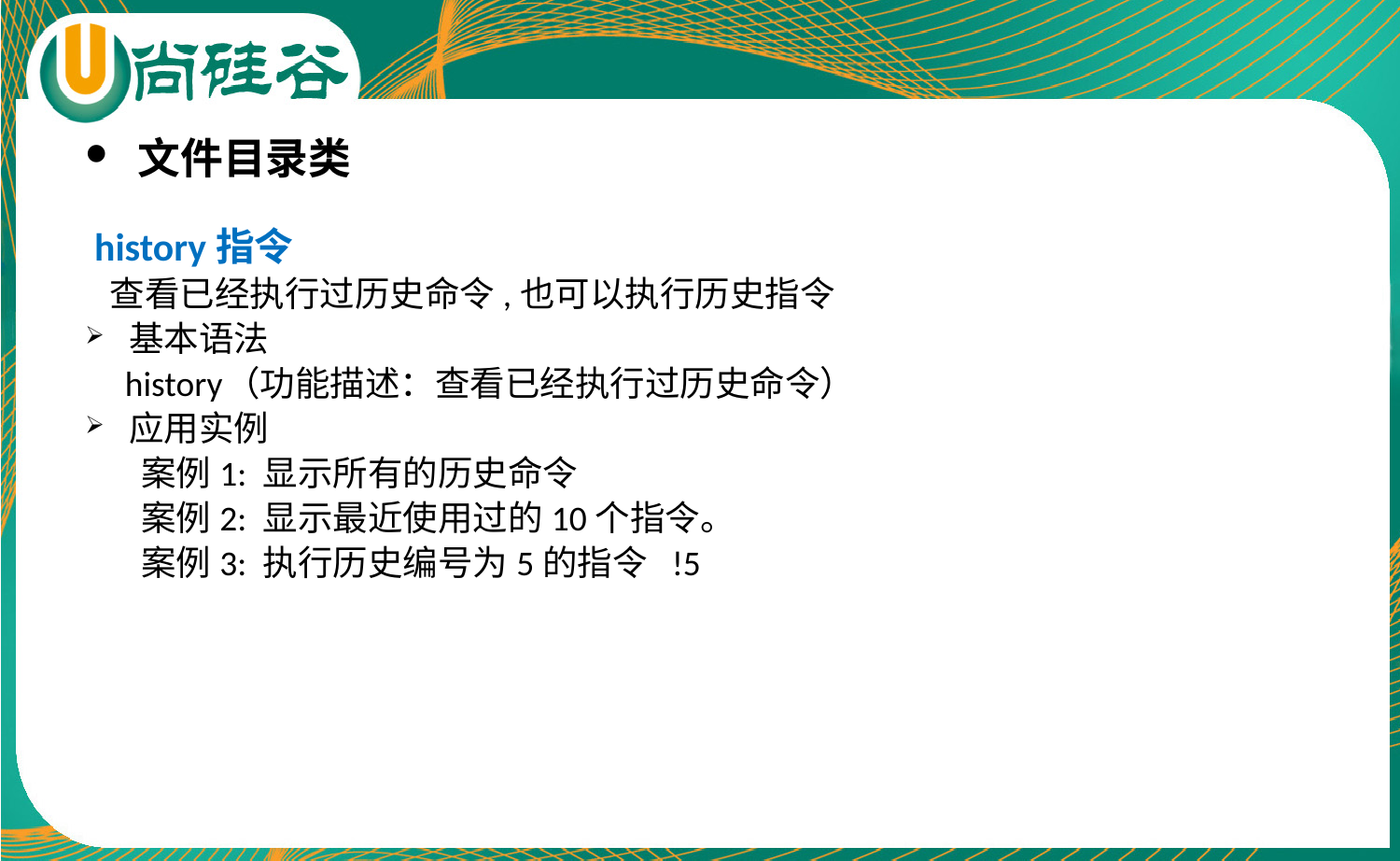

文件目录类
 history指令
  查看已经执行过历史命令,也可以执行历史指令
基本语法
     history	（功能描述：查看已经执行过历史命令）
应用实例
      案例1: 显示所有的历史命令
      案例2: 显示最近使用过的10个指令。
      案例3: 执行历史编号为5的指令  !5